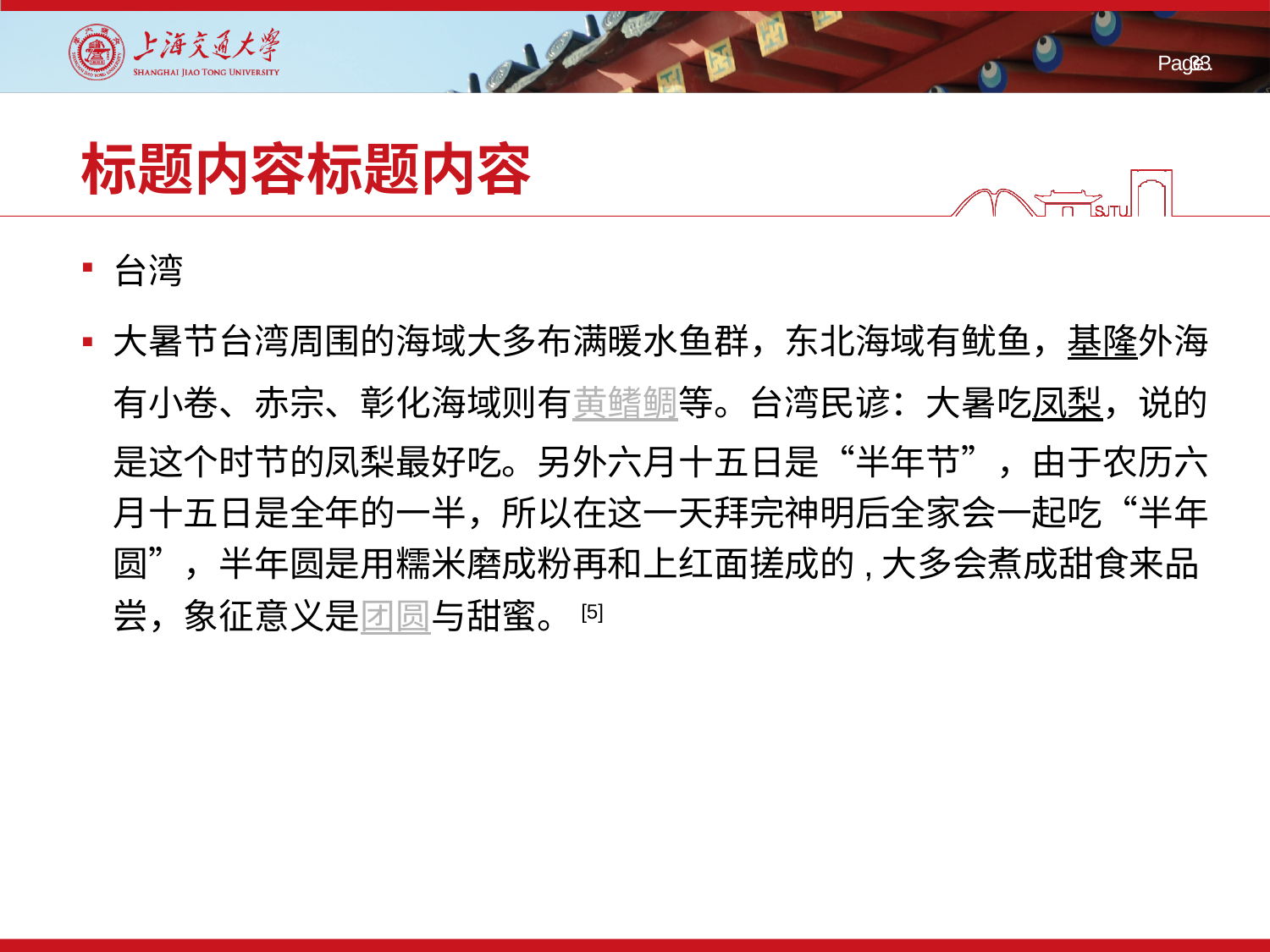

# 标题内容标题内容
台湾
大暑节台湾周围的海域大多布满暖水鱼群，东北海域有鱿鱼，基隆外海有小卷、赤宗、彰化海域则有黄鳍鲷等。台湾民谚：大暑吃凤梨，说的是这个时节的凤梨最好吃。另外六月十五日是“半年节”，由于农历六月十五日是全年的一半，所以在这一天拜完神明后全家会一起吃“半年圆”，半年圆是用糯米磨成粉再和上红面搓成的,大多会煮成甜食来品尝，象征意义是团圆与甜蜜。[5]